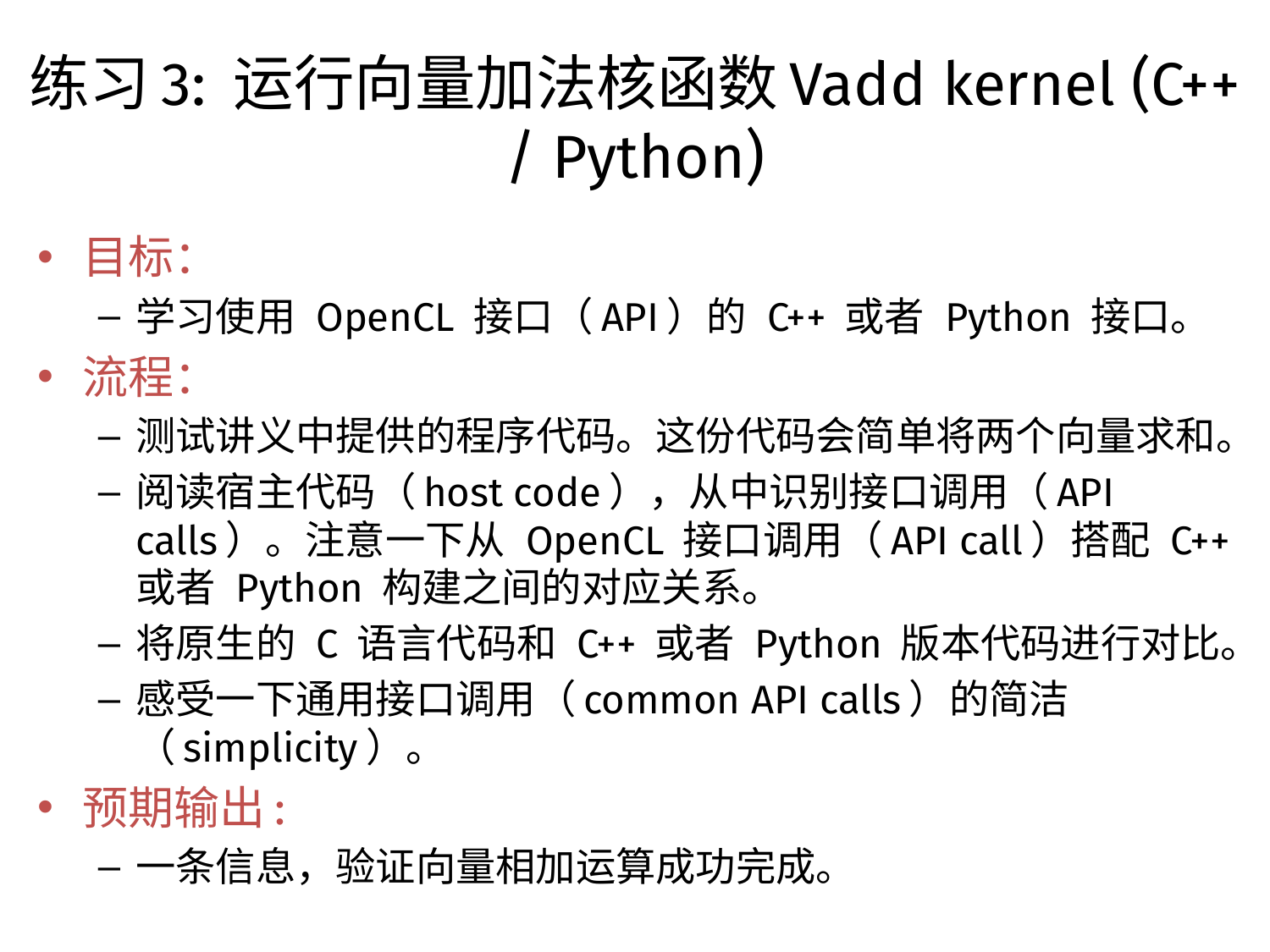

练习3: 运行向量加法核函数Vadd kernel (C++ / Python)
目标：
学习使用 OpenCL 接口（API）的 C++ 或者 Python 接口。
流程：
测试讲义中提供的程序代码。这份代码会简单将两个向量求和。
阅读宿主代码（host code），从中识别接口调用（API calls）。注意一下从 OpenCL 接口调用（API call）搭配 C++ 或者 Python 构建之间的对应关系。
将原生的 C 语言代码和 C++ 或者 Python 版本代码进行对比。
感受一下通用接口调用（common API calls）的简洁（simplicity）。
预期输出:
一条信息，验证向量相加运算成功完成。